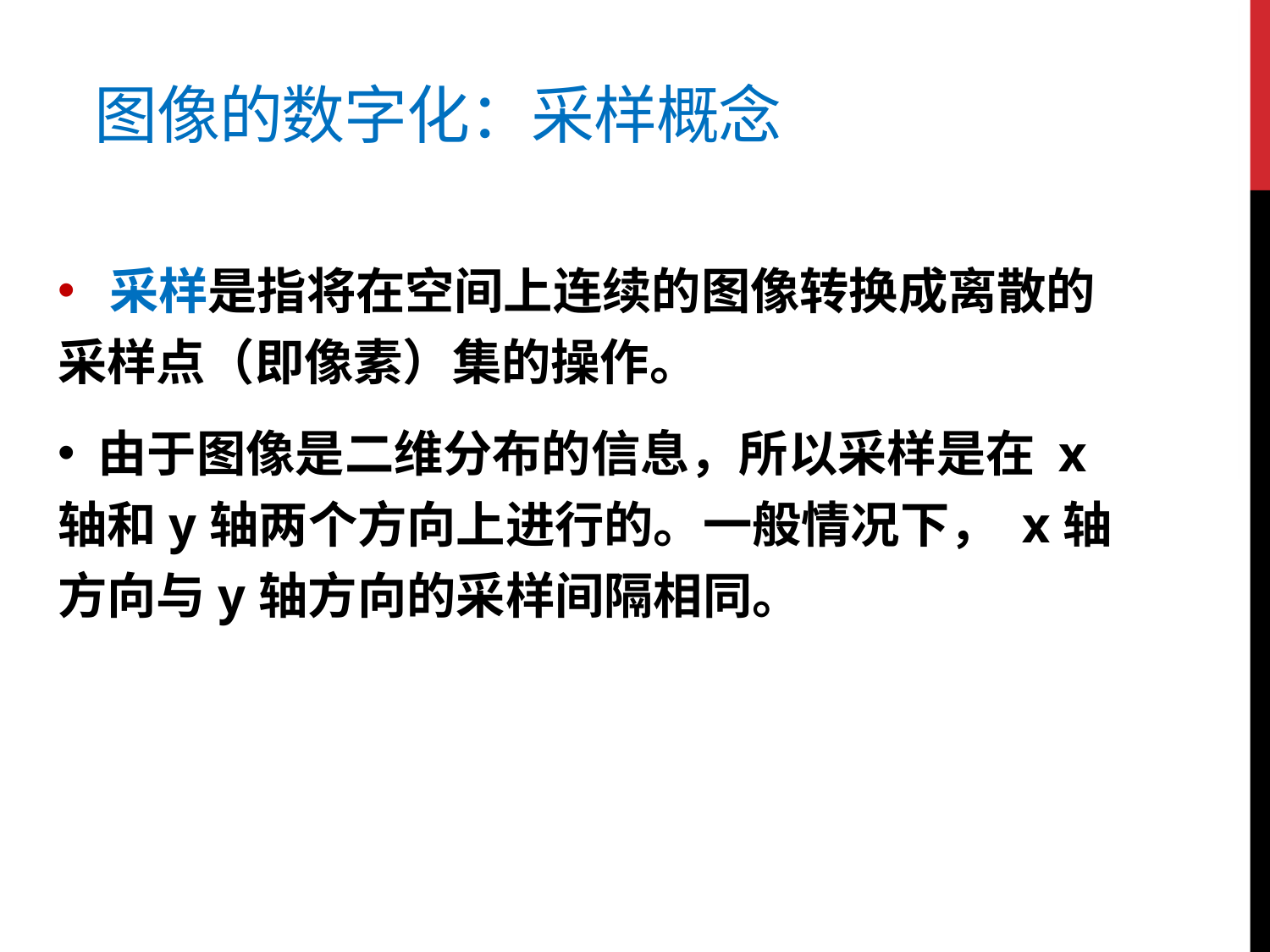

# 图像的数字化：采样概念
  采样是指将在空间上连续的图像转换成离散的采样点（即像素）集的操作。
 由于图像是二维分布的信息，所以采样是在 x轴和y轴两个方向上进行的。一般情况下， x轴方向与y轴方向的采样间隔相同。